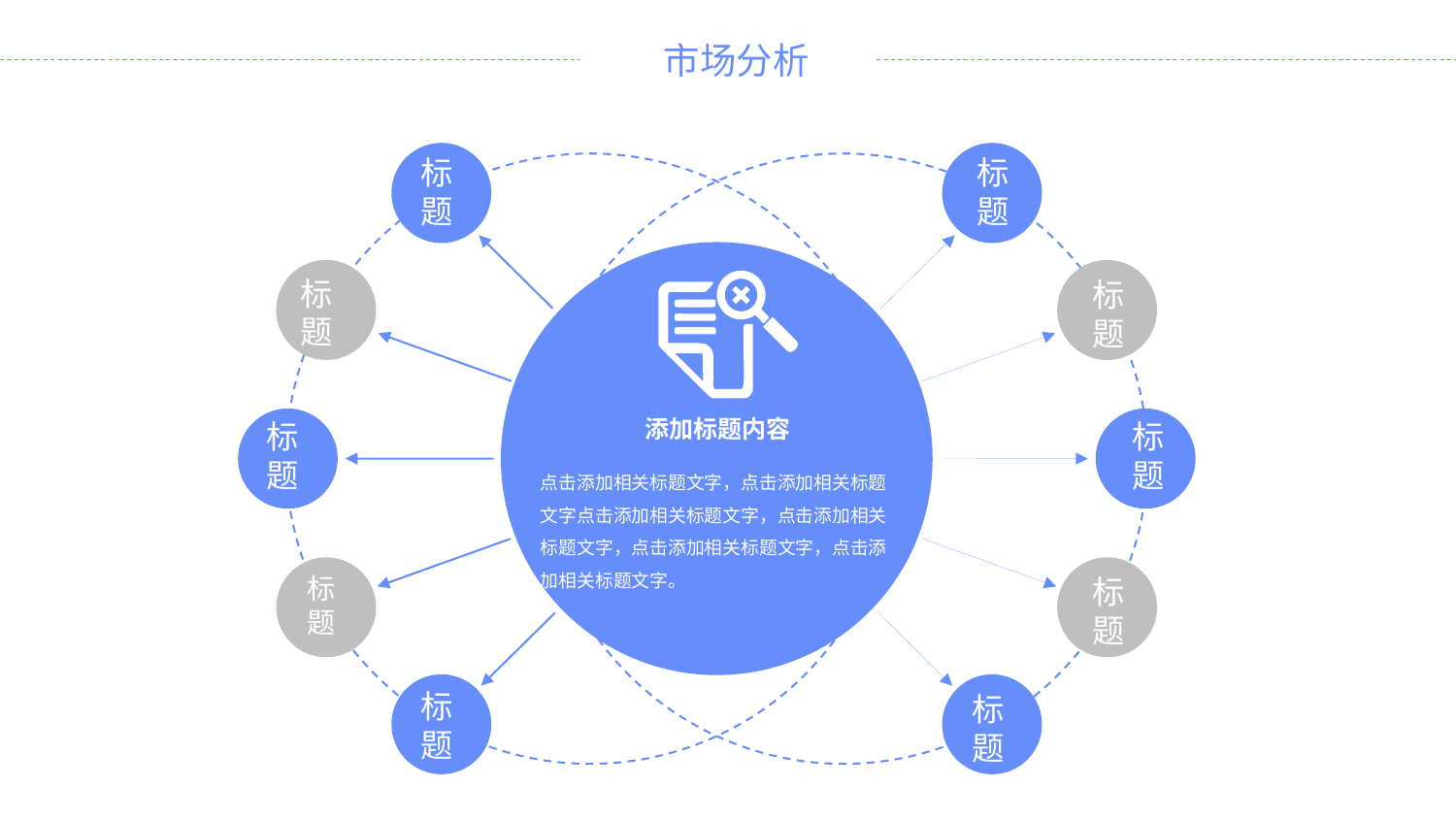

标题

标题

标题

标题

添加标题内容

标题

标题
点击添加相关标题文字，点击添加相关标题文字点击添加相关标题文字，点击添加相关标题文字，点击添加相关标题文字，点击添加相关标题文字。
。

标题

标题

标题

标题